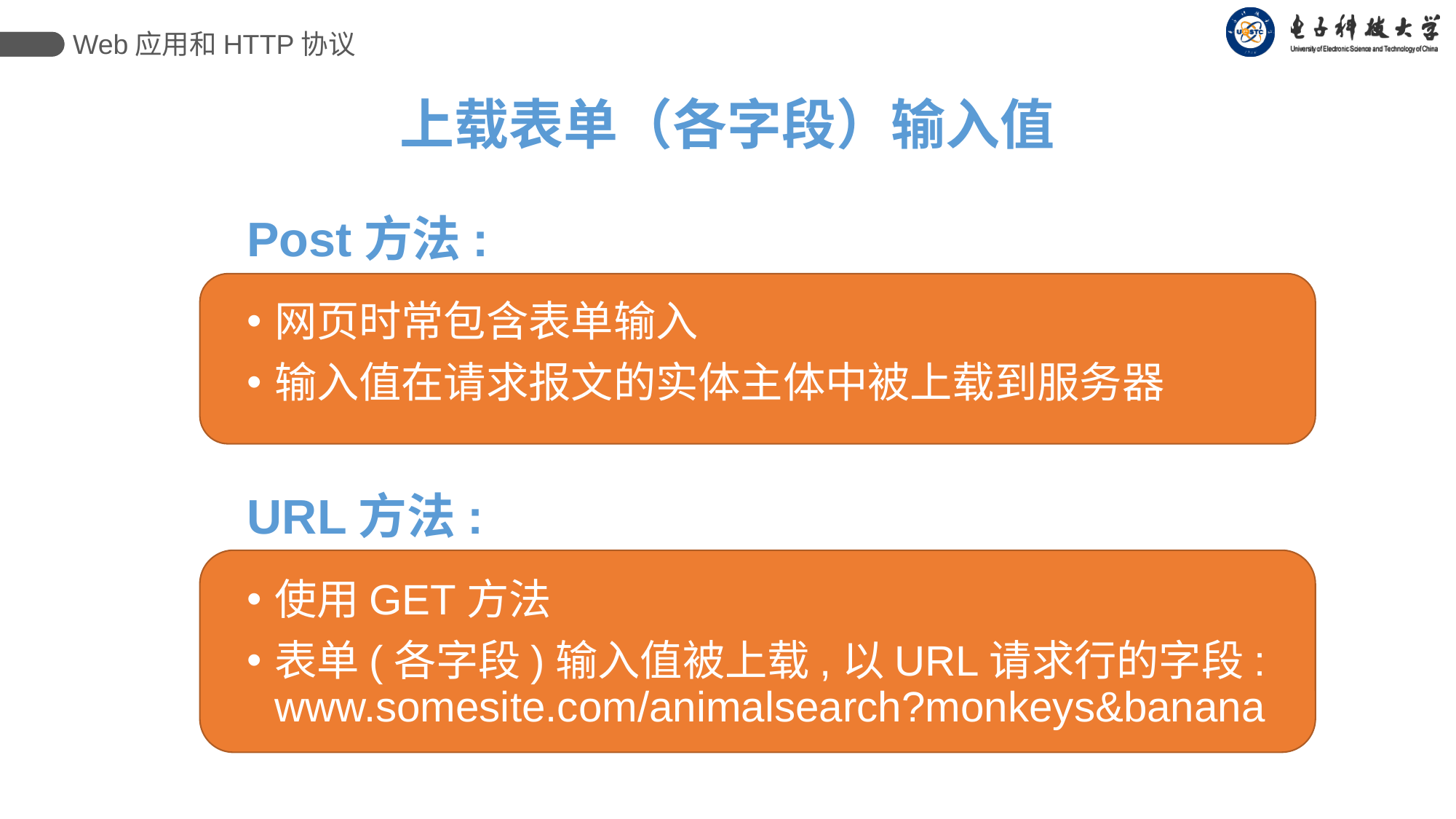

Web应用和HTTP协议

上载表单（各字段）输入值
Post方法:
网页时常包含表单输入
输入值在请求报文的实体主体中被上载到服务器

URL方法:
使用GET方法
表单(各字段)输入值被上载,以URL请求行的字段: www.somesite.com/animalsearch?monkeys&banana